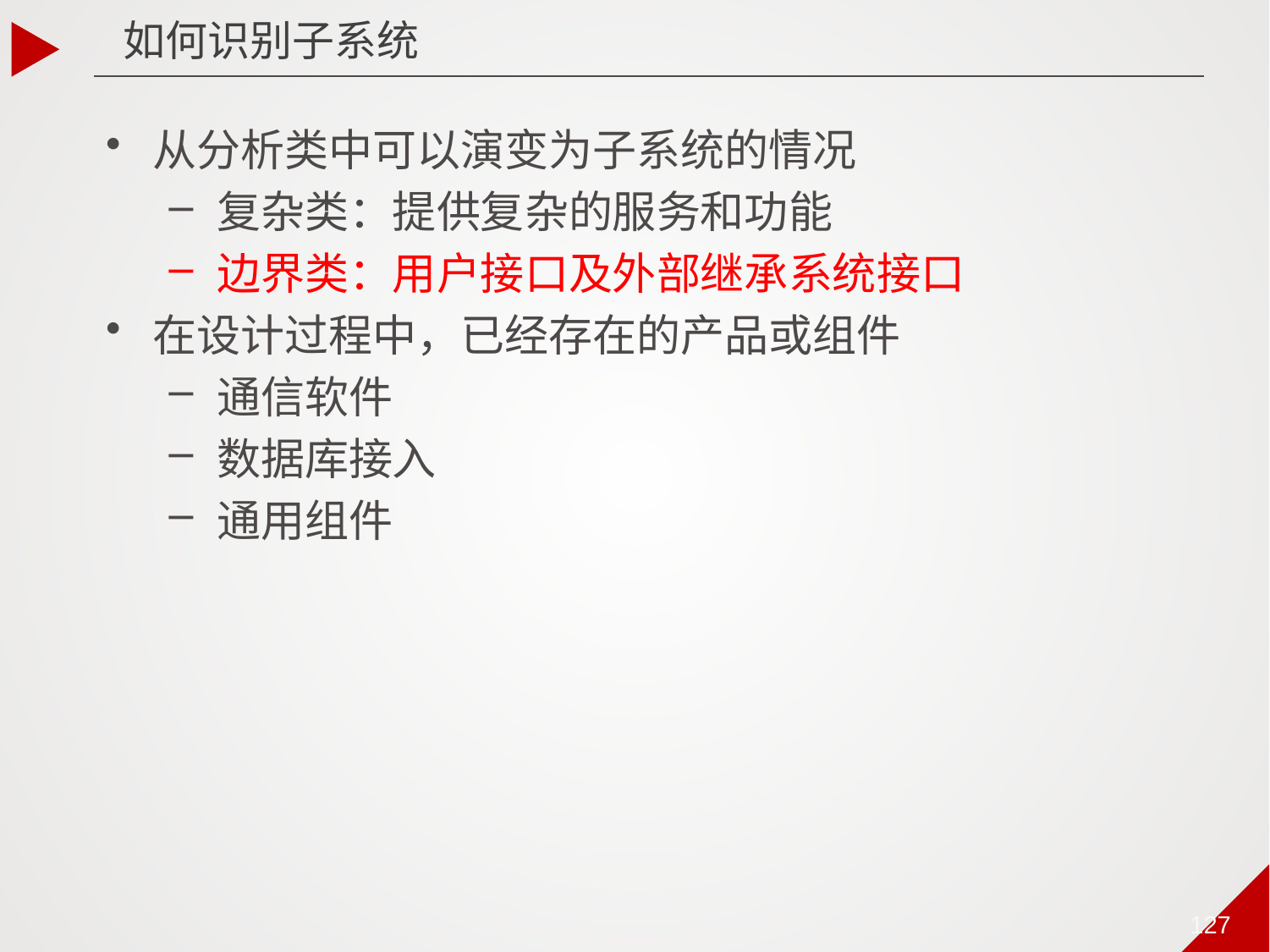

127
如何识别子系统

从分析类中可以演变为子系统的情况
复杂类：提供复杂的服务和功能
边界类：用户接口及外部继承系统接口
在设计过程中，已经存在的产品或组件
通信软件
数据库接入
通用组件